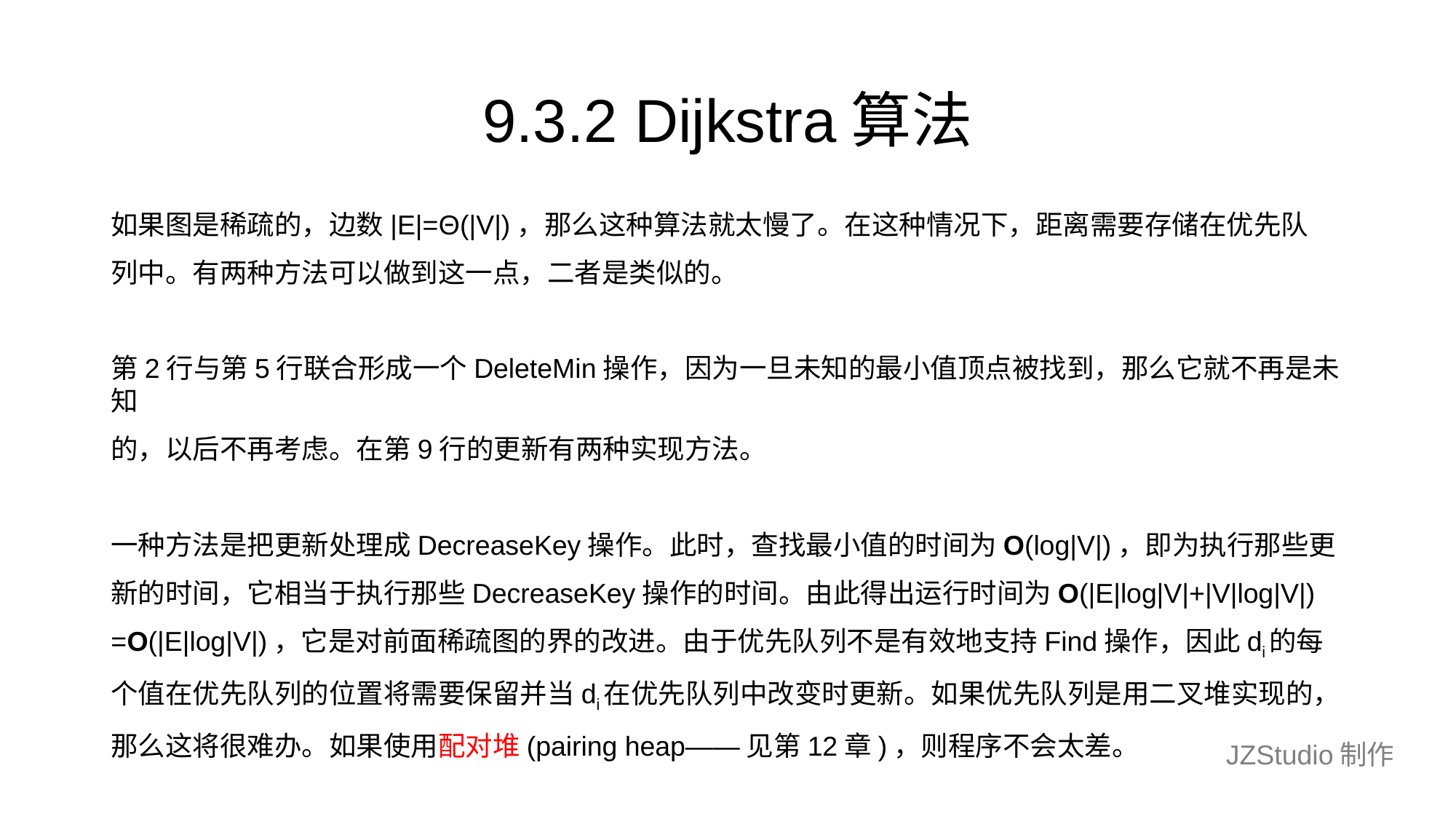

# 9.3.2 Dijkstra算法
如果图是稀疏的，边数|E|=Θ(|V|)，那么这种算法就太慢了。在这种情况下，距离需要存储在优先队
列中。有两种方法可以做到这一点，二者是类似的。

第2行与第5行联合形成一个DeleteMin操作，因为一旦未知的最小值顶点被找到，那么它就不再是未知
的，以后不再考虑。在第9行的更新有两种实现方法。

一种方法是把更新处理成DecreaseKey操作。此时，查找最小值的时间为O(log|V|)，即为执行那些更
新的时间，它相当于执行那些DecreaseKey操作的时间。由此得出运行时间为O(|E|log|V|+|V|log|V|)
=O(|E|log|V|)，它是对前面稀疏图的界的改进。由于优先队列不是有效地支持Find操作，因此di的每
个值在优先队列的位置将需要保留并当di在优先队列中改变时更新。如果优先队列是用二叉堆实现的，
那么这将很难办。如果使用配对堆(pairing heap——见第12章)，则程序不会太差。